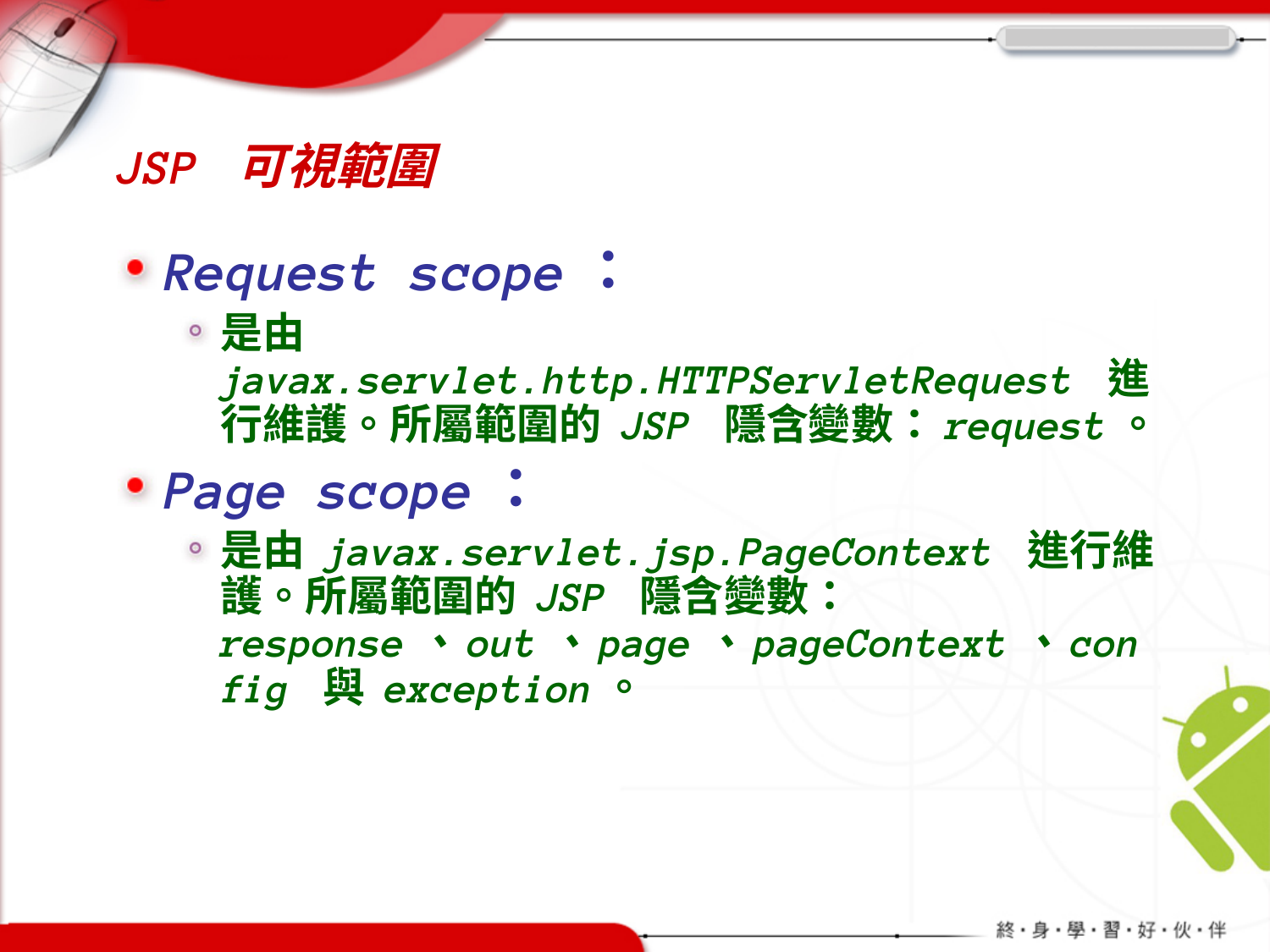

# JSP 可視範圍
Request scope：
是由 javax.servlet.http.HTTPServletRequest 進行維護。所屬範圍的 JSP 隱含變數：request。
Page scope：
是由 javax.servlet.jsp.PageContext 進行維護。所屬範圍的 JSP 隱含變數：response、out、page、pageContext、config 與 exception。